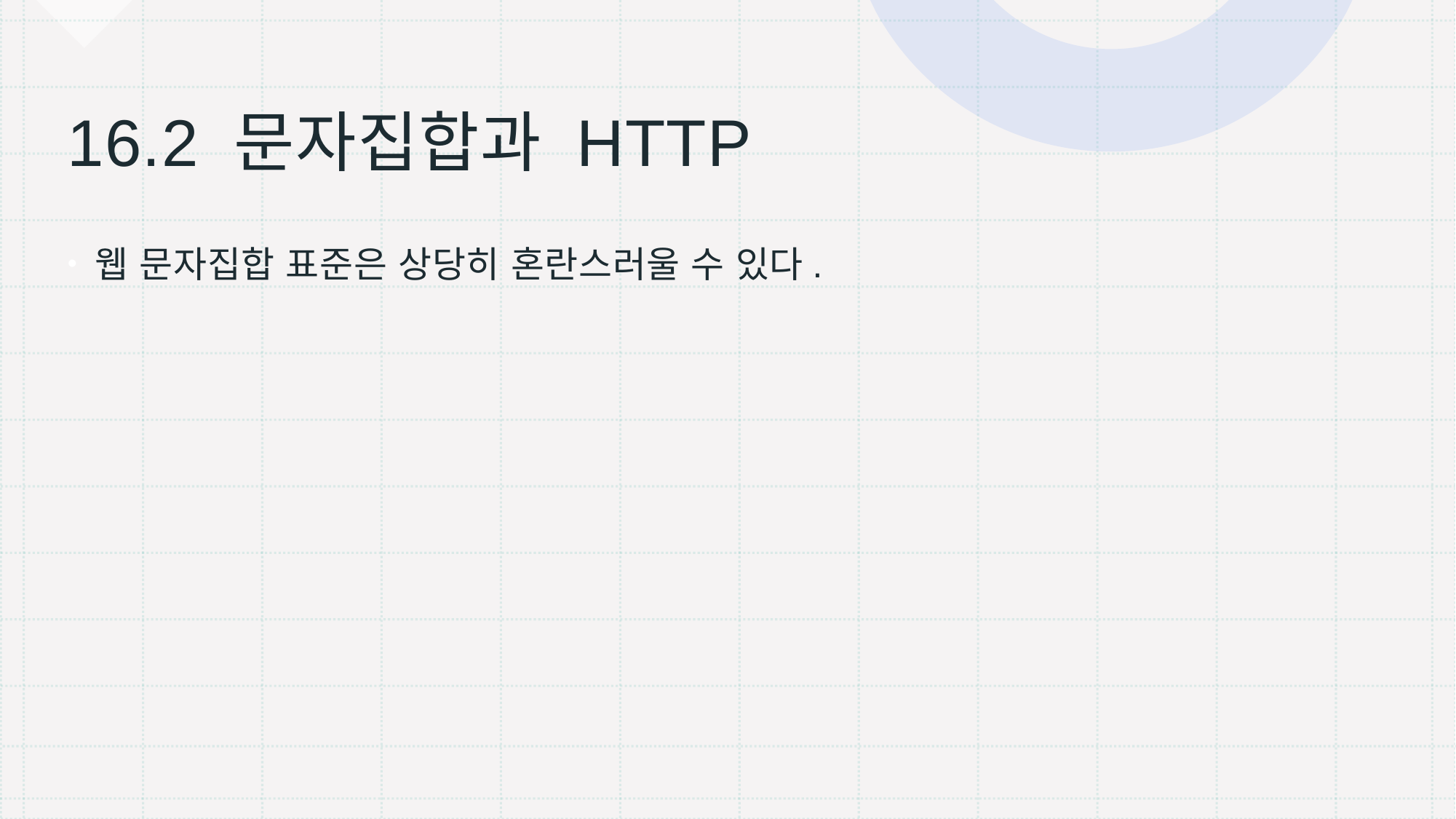

# 16.2 문자집합과 HTTP
웹 문자집합 표준은 상당히 혼란스러울 수 있다.